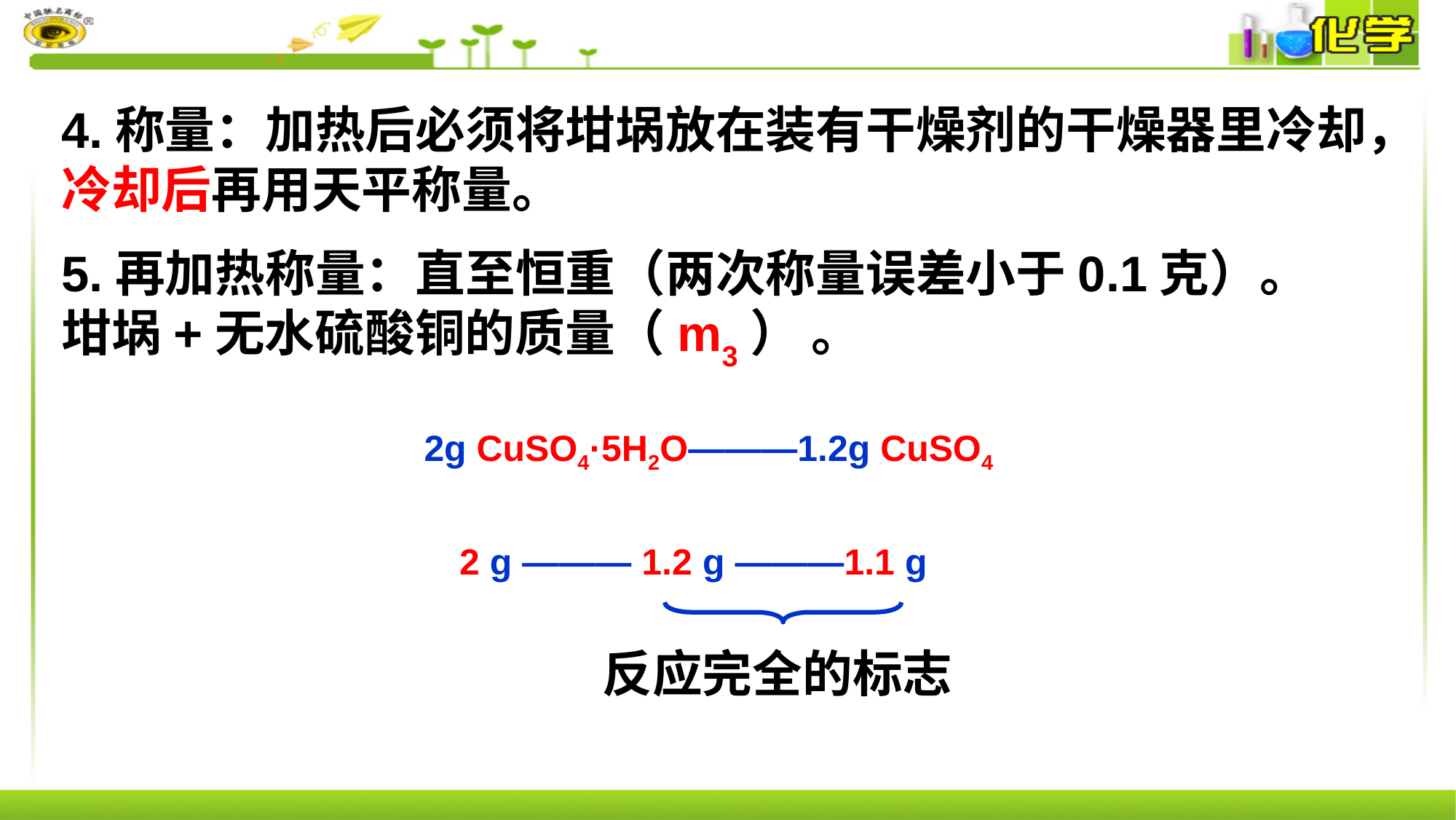

4.称量：加热后必须将坩埚放在装有干燥剂的干燥器里冷却，冷却后再用天平称量。
5.再加热称量：直至恒重（两次称量误差小于0.1克）。坩埚+无水硫酸铜的质量（m3） 。
2g CuSO4·5H2O———1.2g CuSO4
2 g ——— 1.2 g ———1.1 g

反应完全的标志